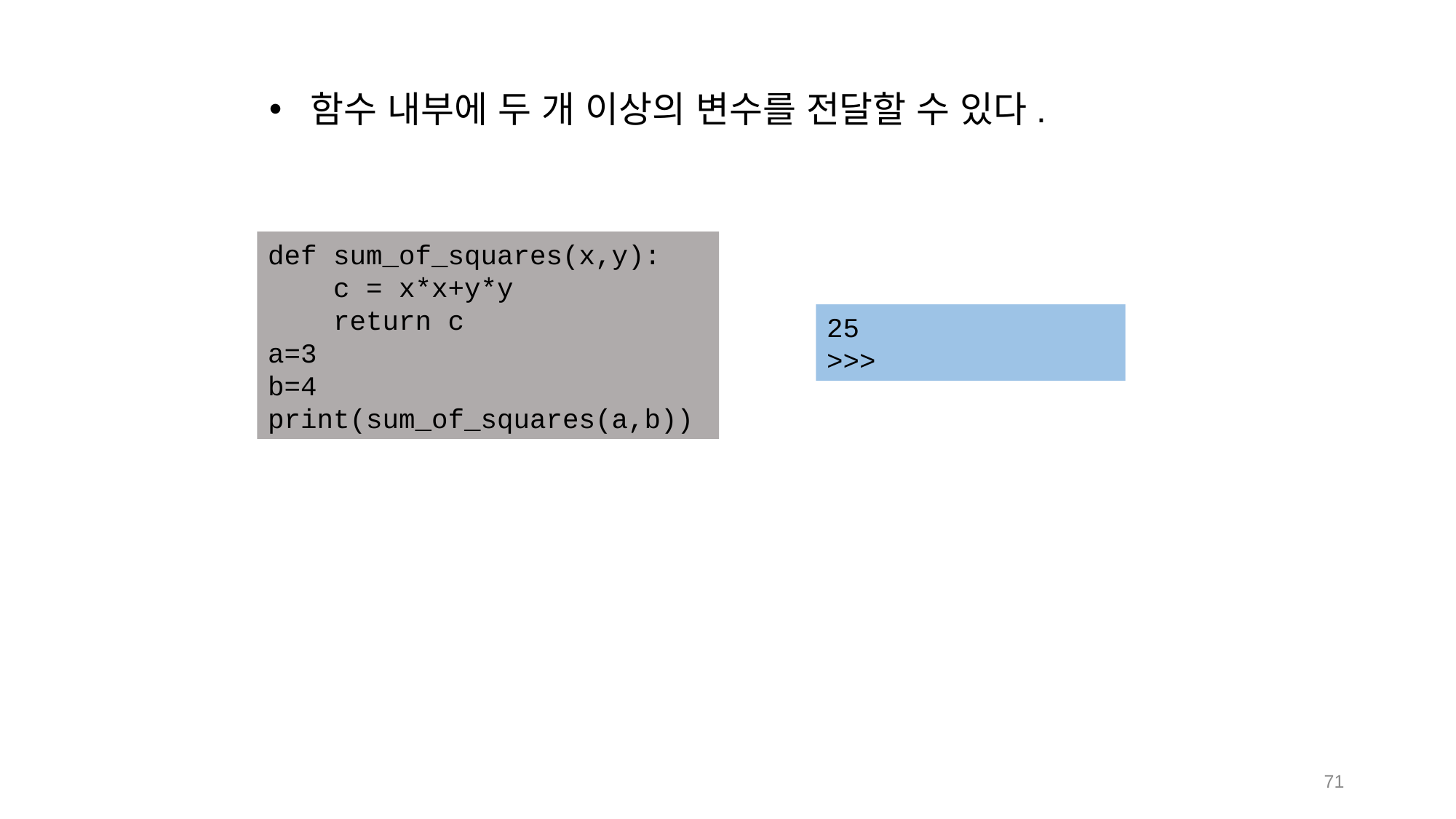

함수 내부에 두 개 이상의 변수를 전달할 수 있다.
def sum_of_squares(x,y):
    c = x*x+y*y
    return c
a=3
b=4
print(sum_of_squares(a,b))
25
>>>
71